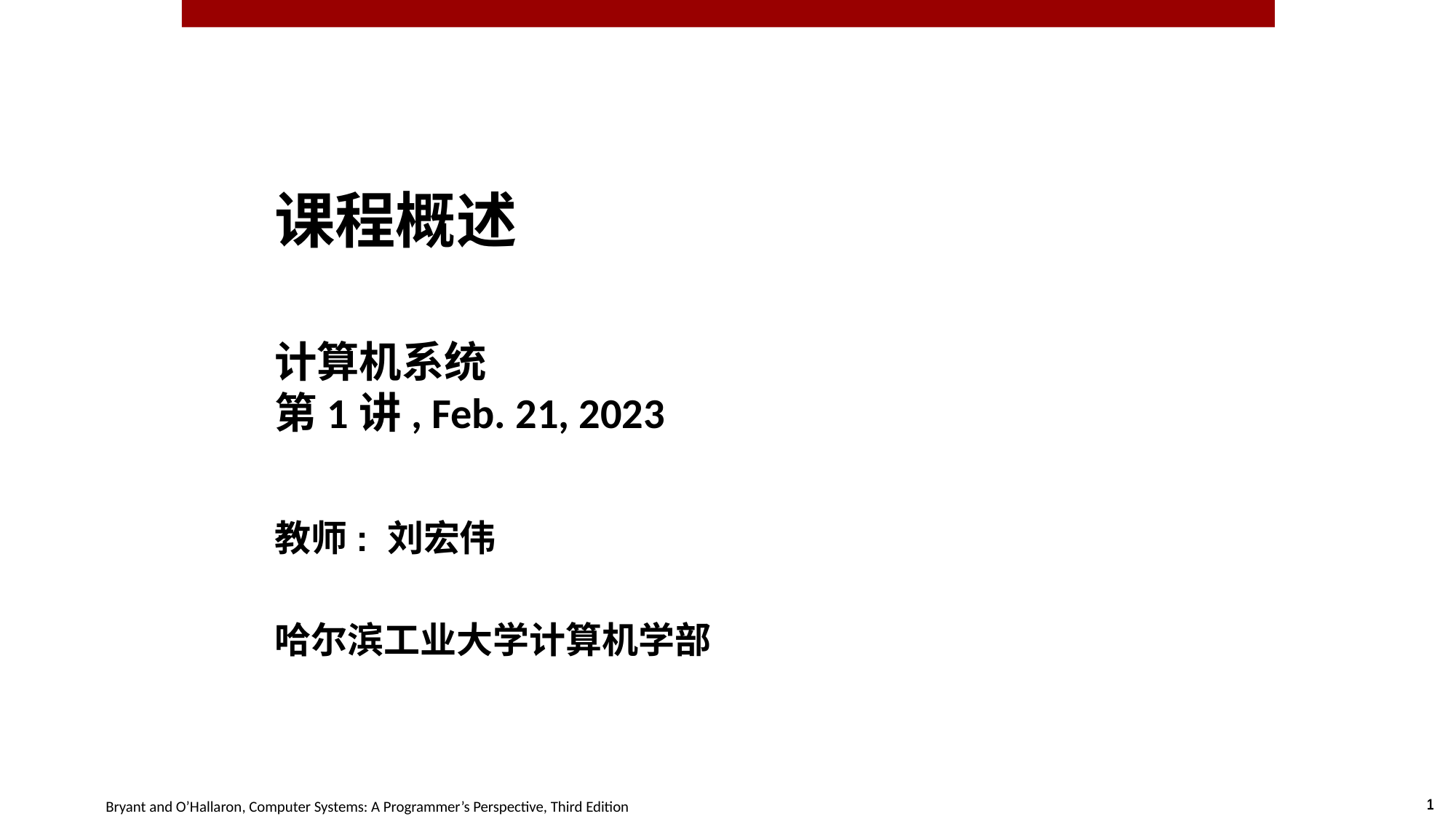

课程概述
计算机系统
第1讲, Feb. 21, 2023
教师: 刘宏伟

哈尔滨工业大学计算机学部